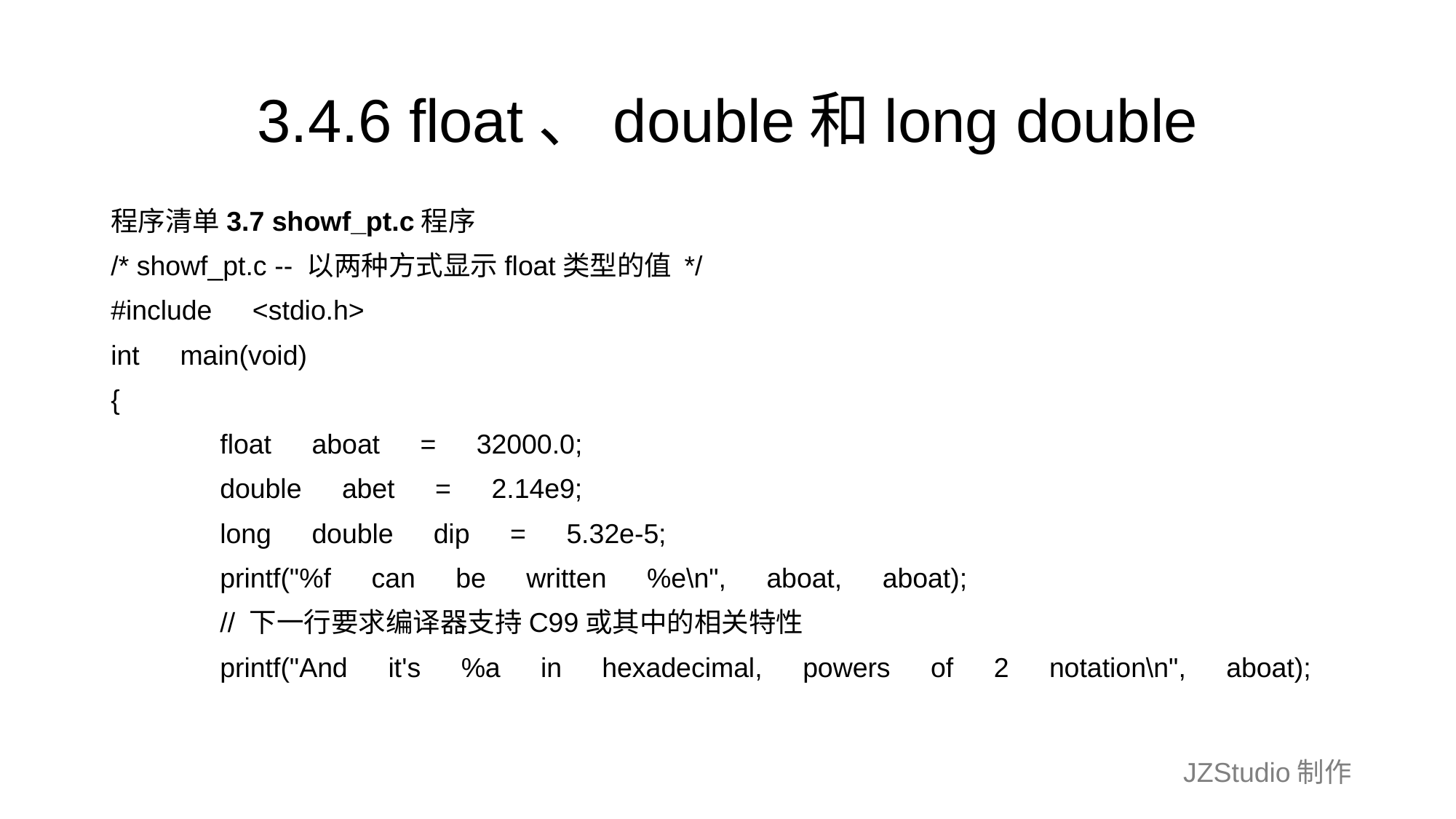

# 3.4.6 float、double和long double
程序清单3.7 showf_pt.c程序
/* showf_pt.c -- 以两种方式显示float类型的值 */
#include　<stdio.h>
int　main(void)
{
	float　aboat　=　32000.0;
	double　abet　=　2.14e9;
	long　double　dip　=　5.32e-5;
	printf("%f　can　be　written　%e\n",　aboat,　aboat);
	// 下一行要求编译器支持C99或其中的相关特性
	printf("And　it's　%a　in　hexadecimal,　powers　of　2　notation\n",　aboat);